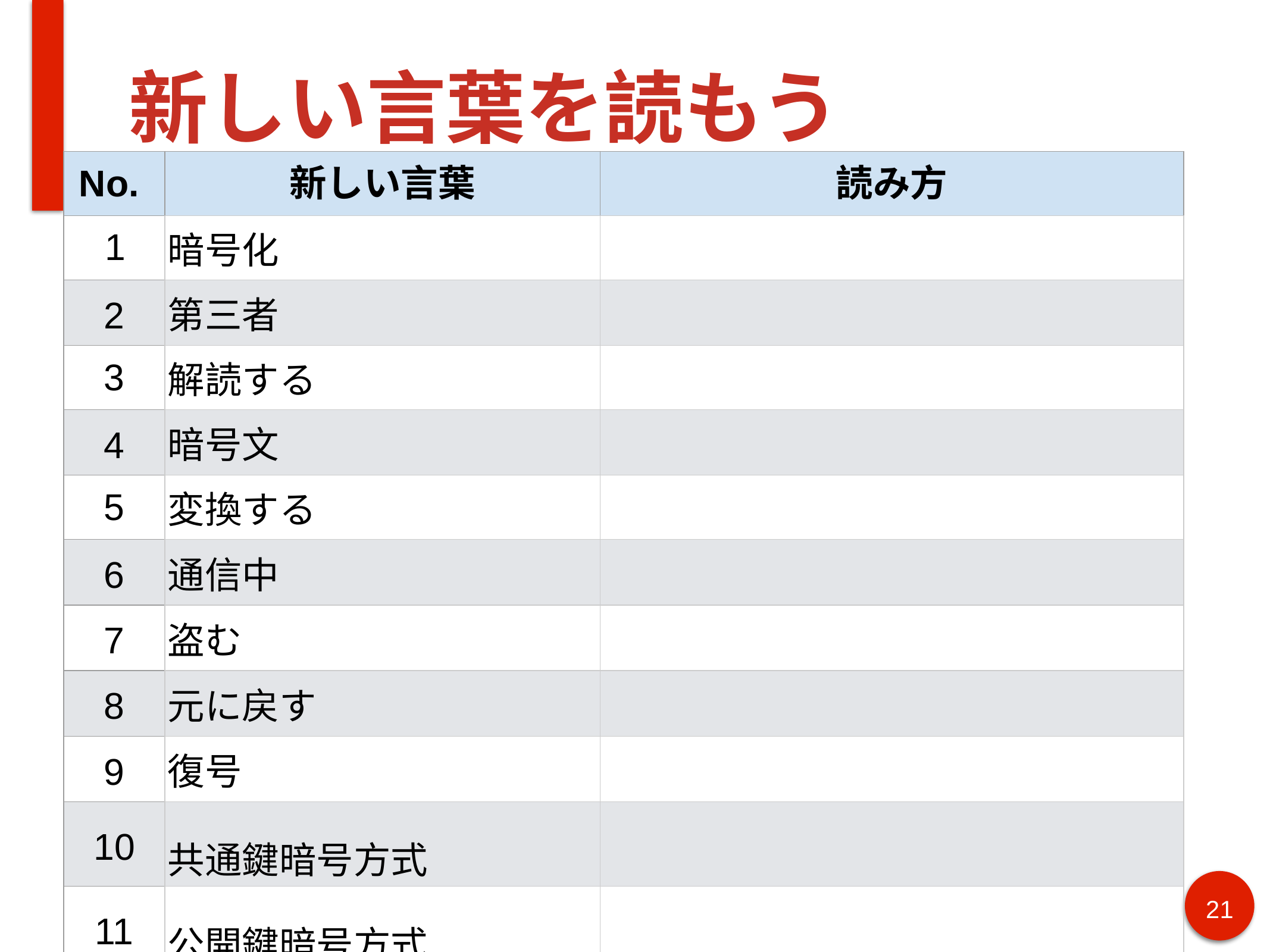

# 新しい言葉を読もう
| No. | 新しい言葉 | 読み方 |
| --- | --- | --- |
| 1 | 暗号化 |  |
| 2 | 第三者 |  |
| 3 | 解読する |  |
| 4 | 暗号文 |  |
| 5 | 変換する |  |
| 6 | 通信中 |  |
| 7 | 盗む |  |
| 8 | 元に戻す |  |
| 9 | 復号 |  |
| 10 | 共通鍵暗号方式 |  |
| 11 | 公開鍵暗号方式 |  |
21